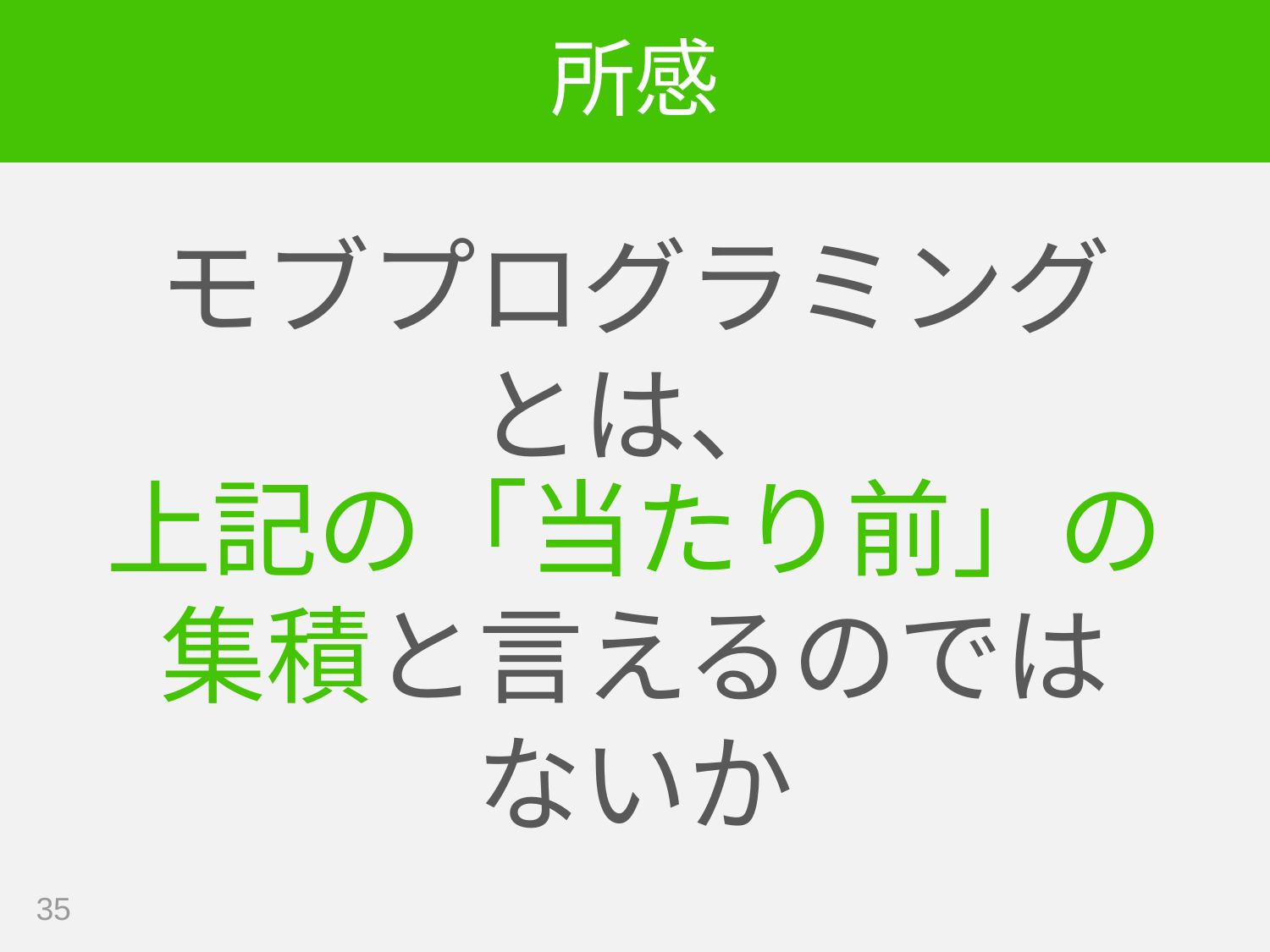

# 所感
モブプログラミング
とは、
上記の「当たり前」の
集積と言えるのでは
ないか
35